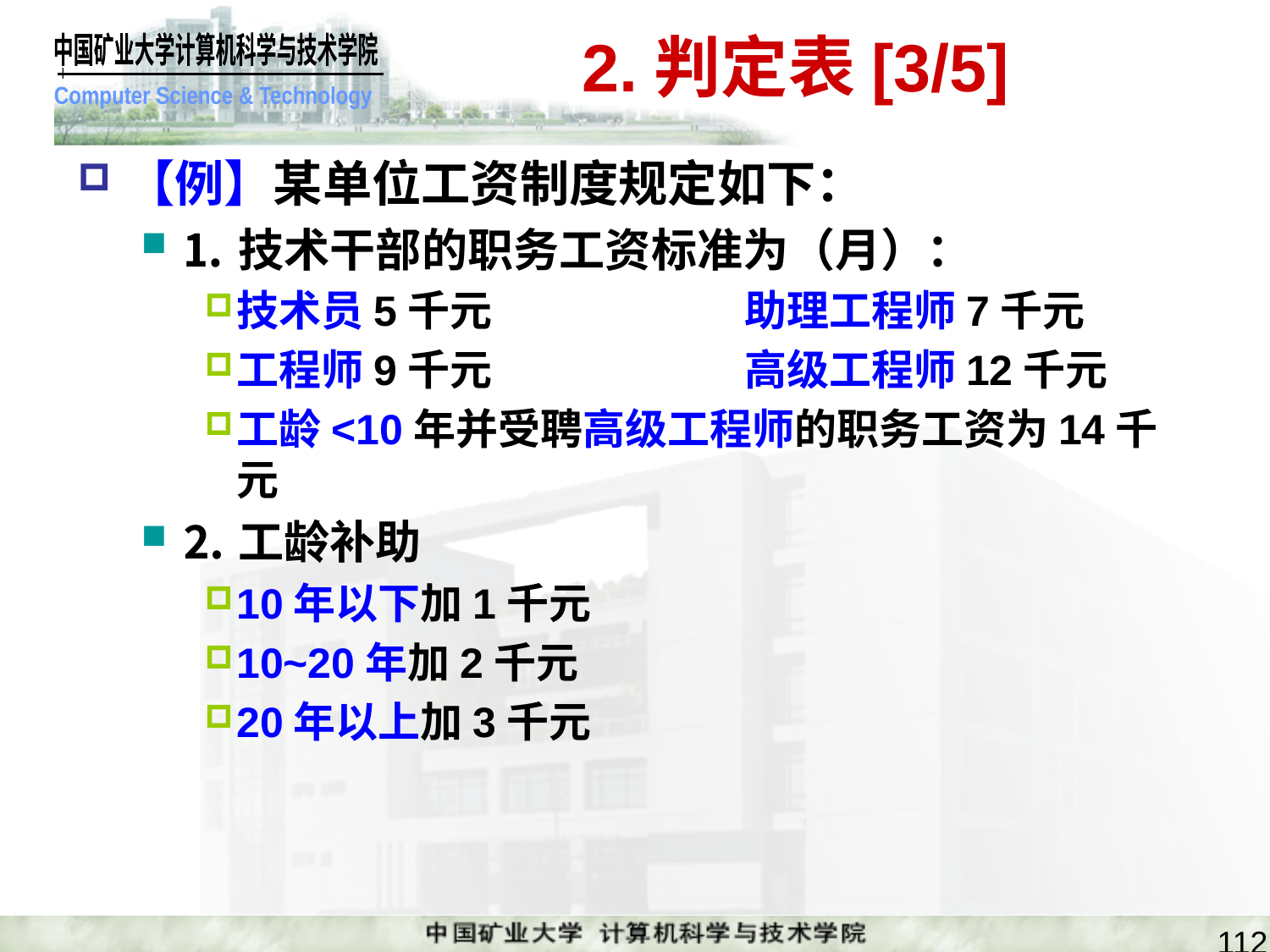

# 2.判定表[3/5]
【例】某单位工资制度规定如下：
⒈技术干部的职务工资标准为（月）：
技术员5千元		助理工程师7千元
工程师9千元		高级工程师12千元
工龄<10年并受聘高级工程师的职务工资为14千元
⒉工龄补助
10年以下加1千元
10~20年加2千元
20年以上加3千元
112